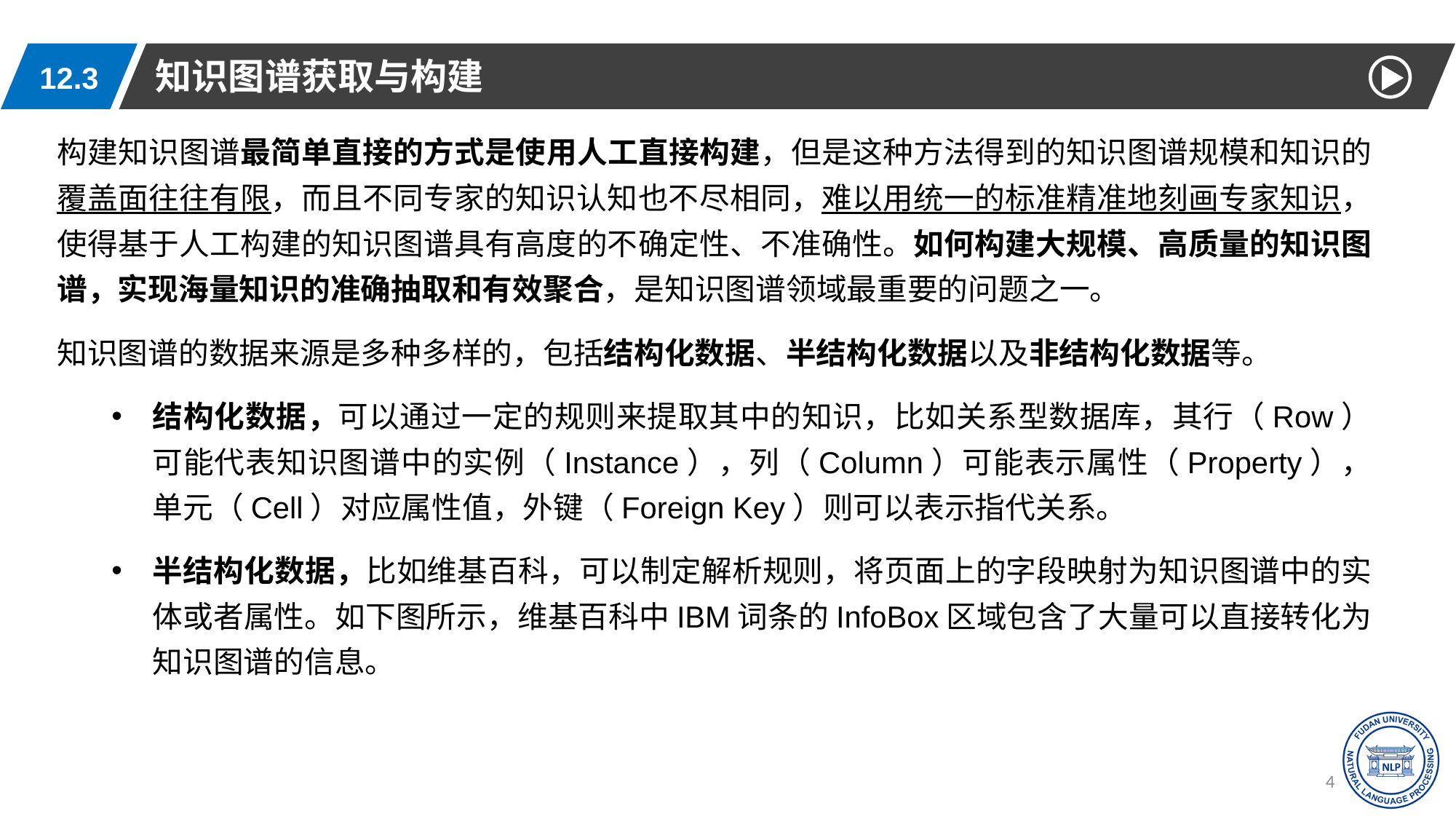

知识图谱获取与构建
12.3

构建知识图谱最简单直接的方式是使用人工直接构建，但是这种方法得到的知识图谱规模和知识的覆盖面往往有限，而且不同专家的知识认知也不尽相同，难以用统一的标准精准地刻画专家知识，使得基于人工构建的知识图谱具有高度的不确定性、不准确性。如何构建大规模、高质量的知识图谱，实现海量知识的准确抽取和有效聚合，是知识图谱领域最重要的问题之一。
知识图谱的数据来源是多种多样的，包括结构化数据、半结构化数据以及非结构化数据等。
结构化数据，可以通过一定的规则来提取其中的知识，比如关系型数据库，其行（Row）可能代表知识图谱中的实例（Instance），列（Column）可能表示属性（Property），单元（Cell）对应属性值，外键（Foreign Key）则可以表示指代关系。
半结构化数据，比如维基百科，可以制定解析规则，将页面上的字段映射为知识图谱中的实体或者属性。如下图所示，维基百科中IBM词条的InfoBox区域包含了大量可以直接转化为知识图谱的信息。
47